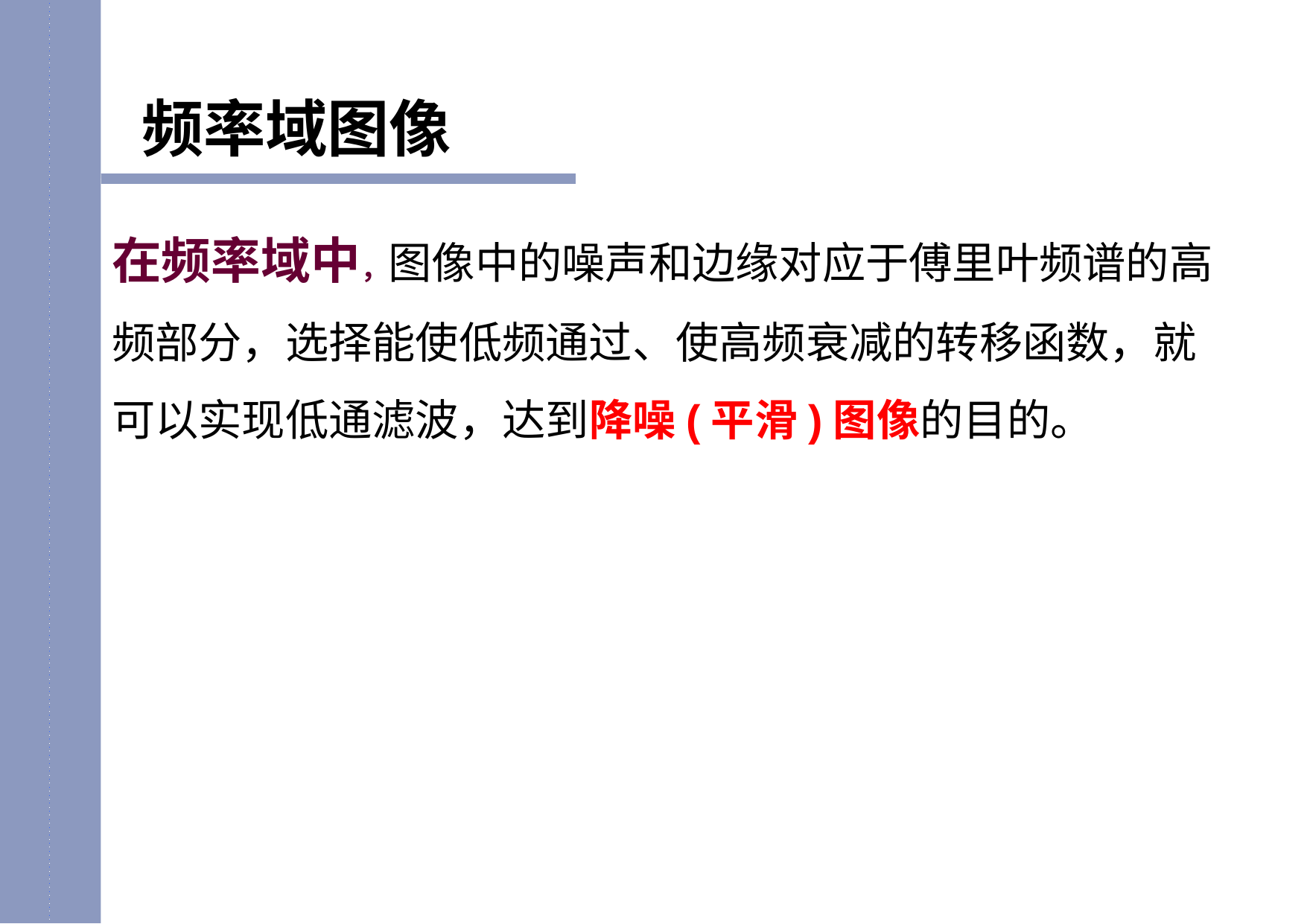

频率域图像
在频率域中，图像中的噪声和边缘对应于傅里叶频谱的高频部分，选择能使低频通过、使高频衰减的转移函数，就可以实现低通滤波，达到降噪(平滑)图像的目的。